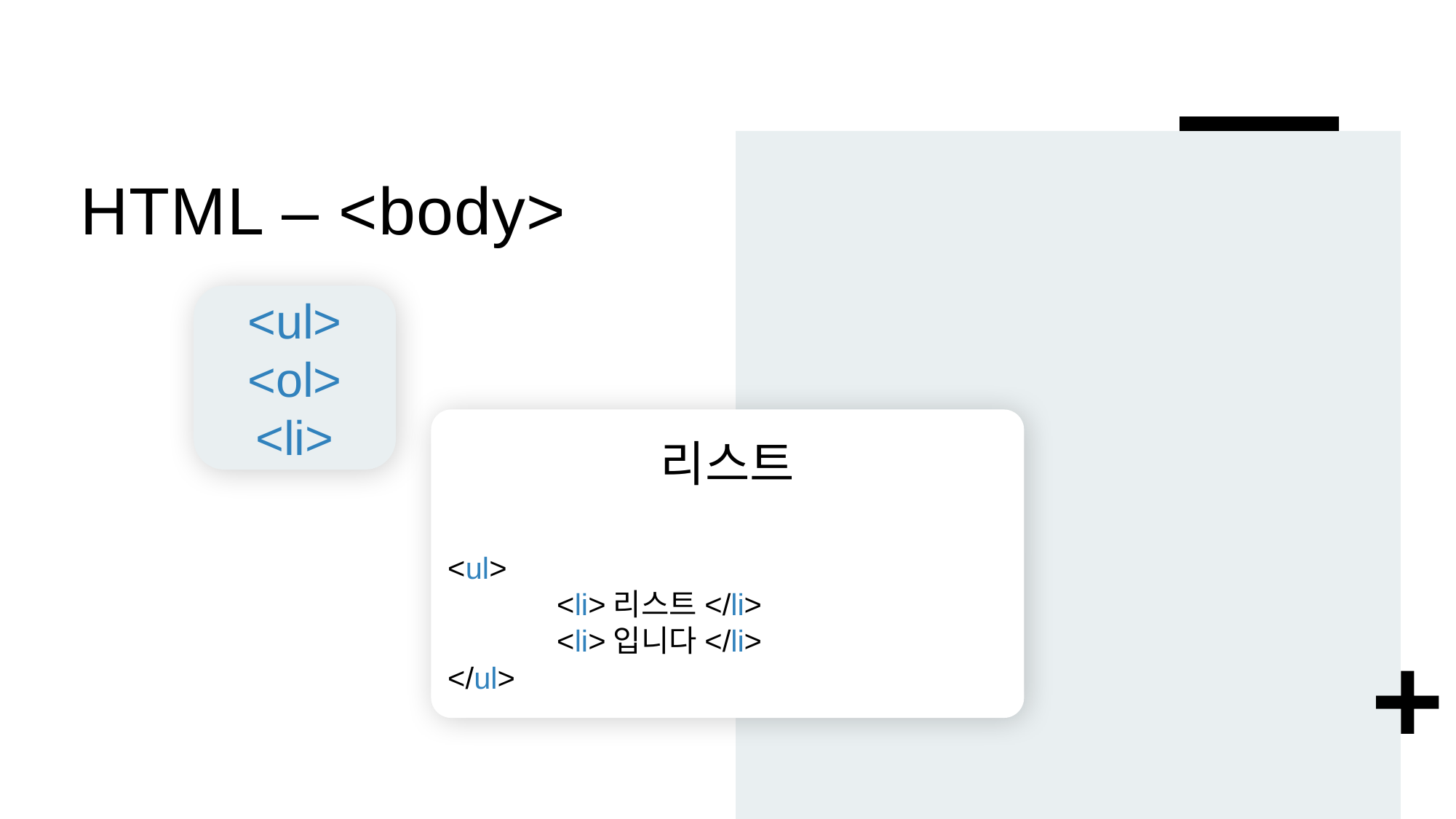

# HTML – <body>
<ul>
<ol>
<li>
리스트

<ul>
	<li>리스트</li>
	<li>입니다</li>
</ul>